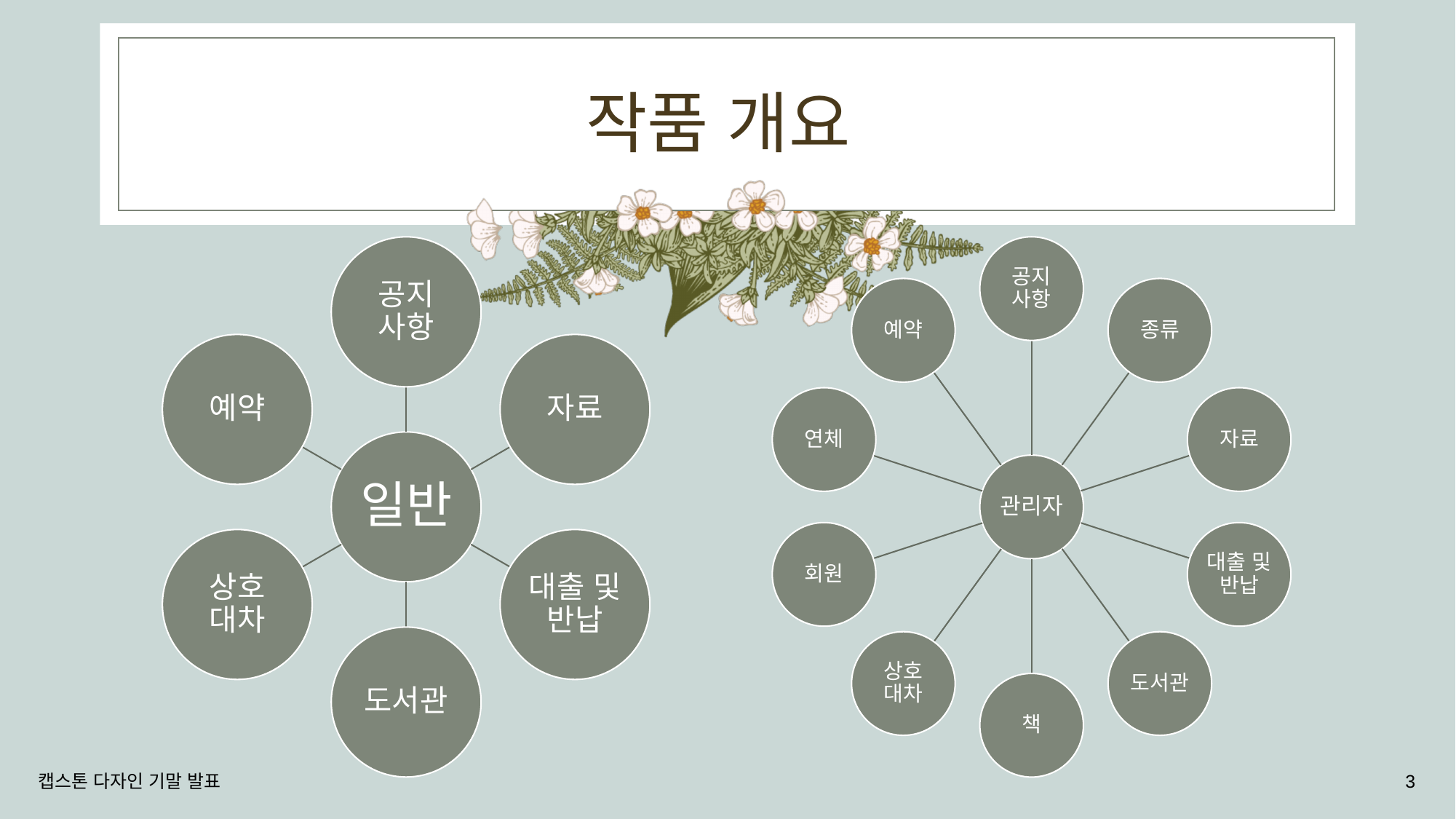

# 작품 개요
일반

공지
사항

자료

대출 및 반납

도서관

상호
대차

예약
관리자

공지
사항

종류

자료

대출 및 반납

도서관

책

상호
대차

회원

연체

예약
캡스톤 다자인 기말 발표
3